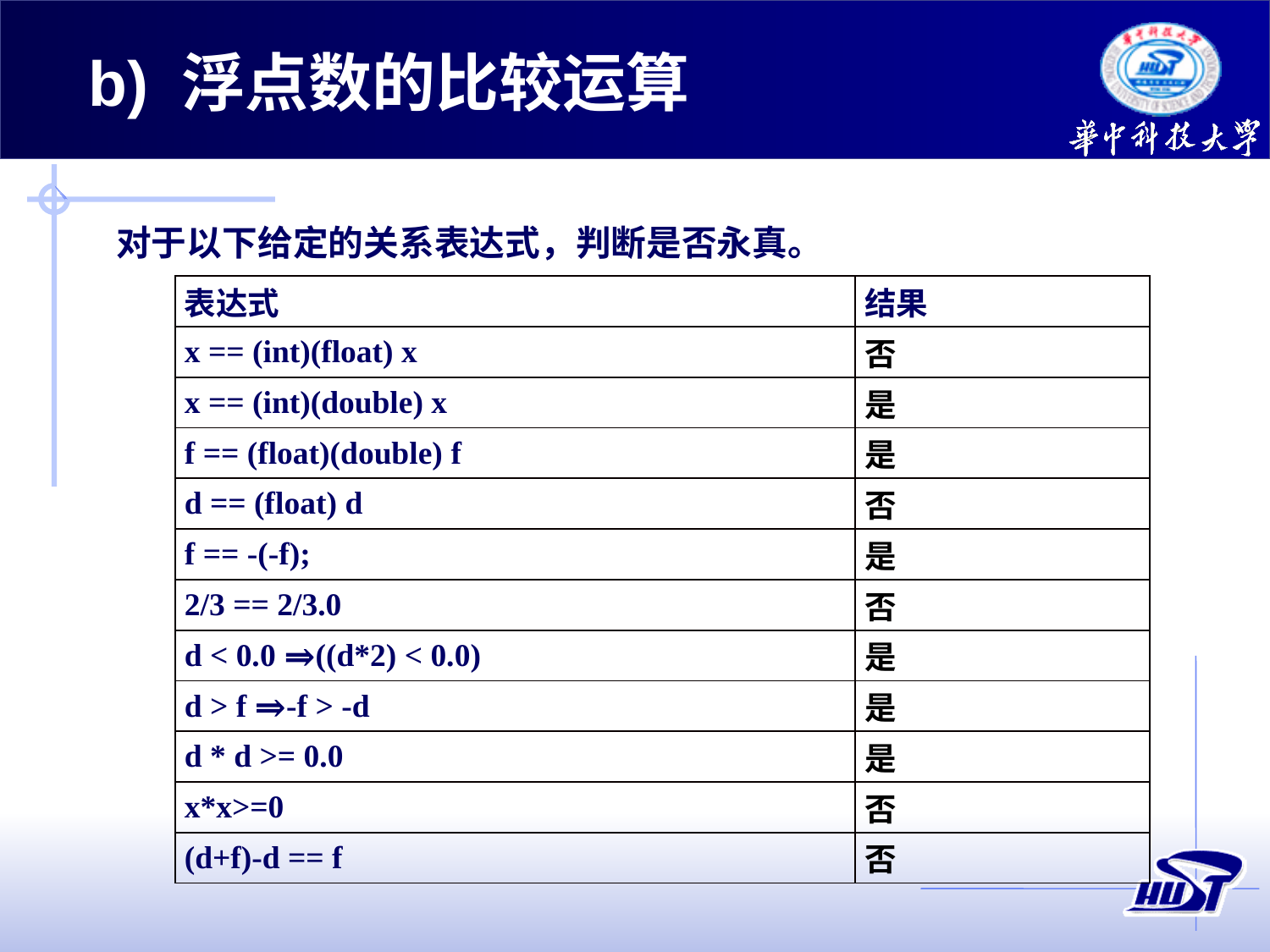

b) 浮点数的比较运算
对于以下给定的关系表达式，判断是否永真。
| 表达式 | 结果 |
| --- | --- |
| x == (int)(float) x | 否 |
| x == (int)(double) x | 是 |
| f == (float)(double) f | 是 |
| d == (float) d | 否 |
| f == -(-f); | 是 |
| 2/3 == 2/3.0 | 否 |
| d < 0.0 ⇒((d\*2) < 0.0) | 是 |
| d > f ⇒-f > -d | 是 |
| d \* d >= 0.0 | 是 |
| x\*x>=0 | 否 |
| (d+f)-d == f | 否 |